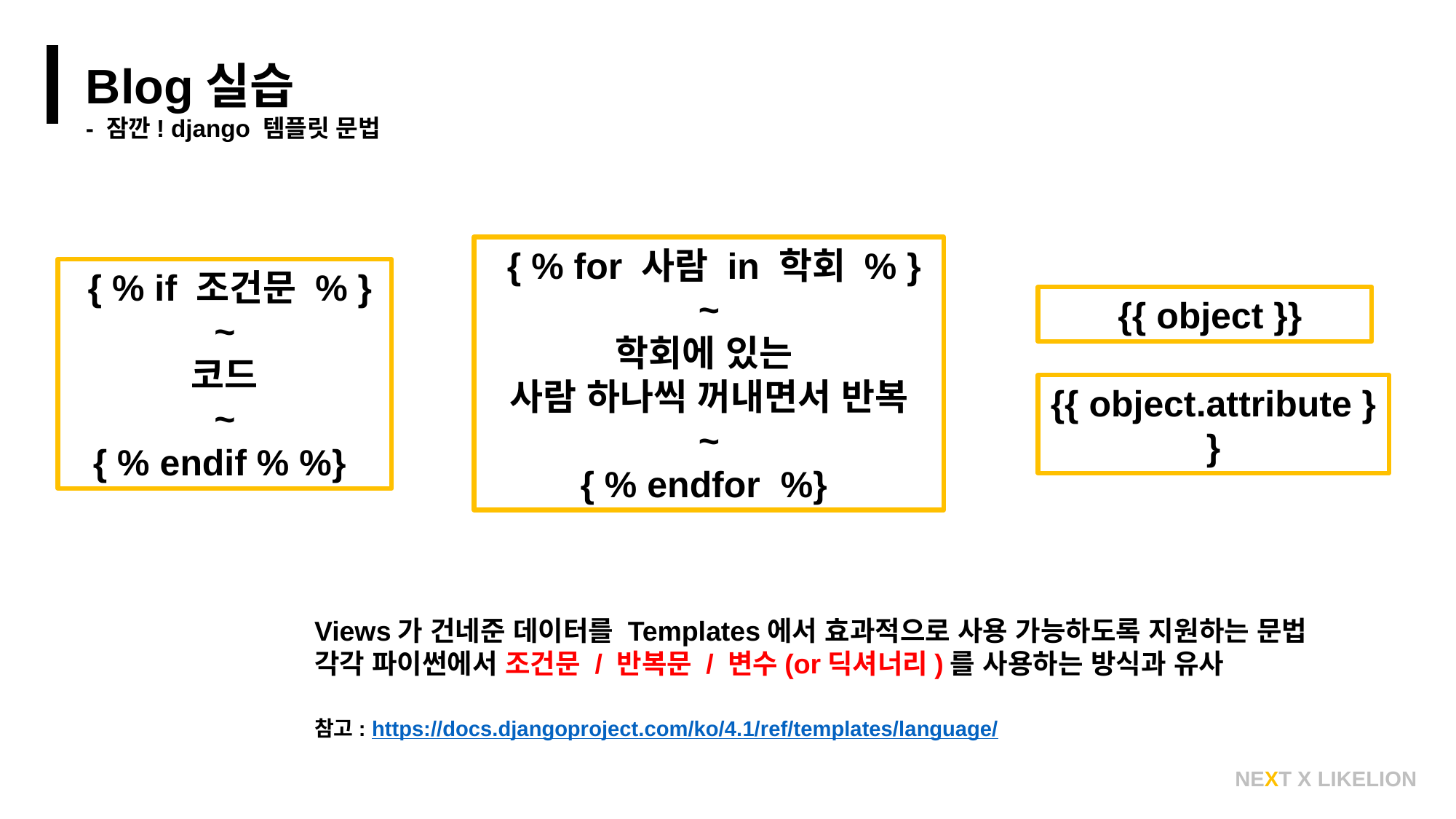

Blog실습
- 잠깐! django 템플릿 문법
 { % for 사람 in 학회 % }
~
학회에 있는
사람 하나씩 꺼내면서 반복
~
{ % endfor  %}
 { % if 조건문 % }
~
코드
~
{ % endif % %}
 {{ object }}
{{ object.attribute }}
Views가 건네준 데이터를 Templates에서 효과적으로 사용 가능하도록 지원하는 문법
각각 파이썬에서 조건문 / 반복문 / 변수(or딕셔너리)를 사용하는 방식과 유사

참고: https://docs.djangoproject.com/ko/4.1/ref/templates/language/
NEXT X LIKELION